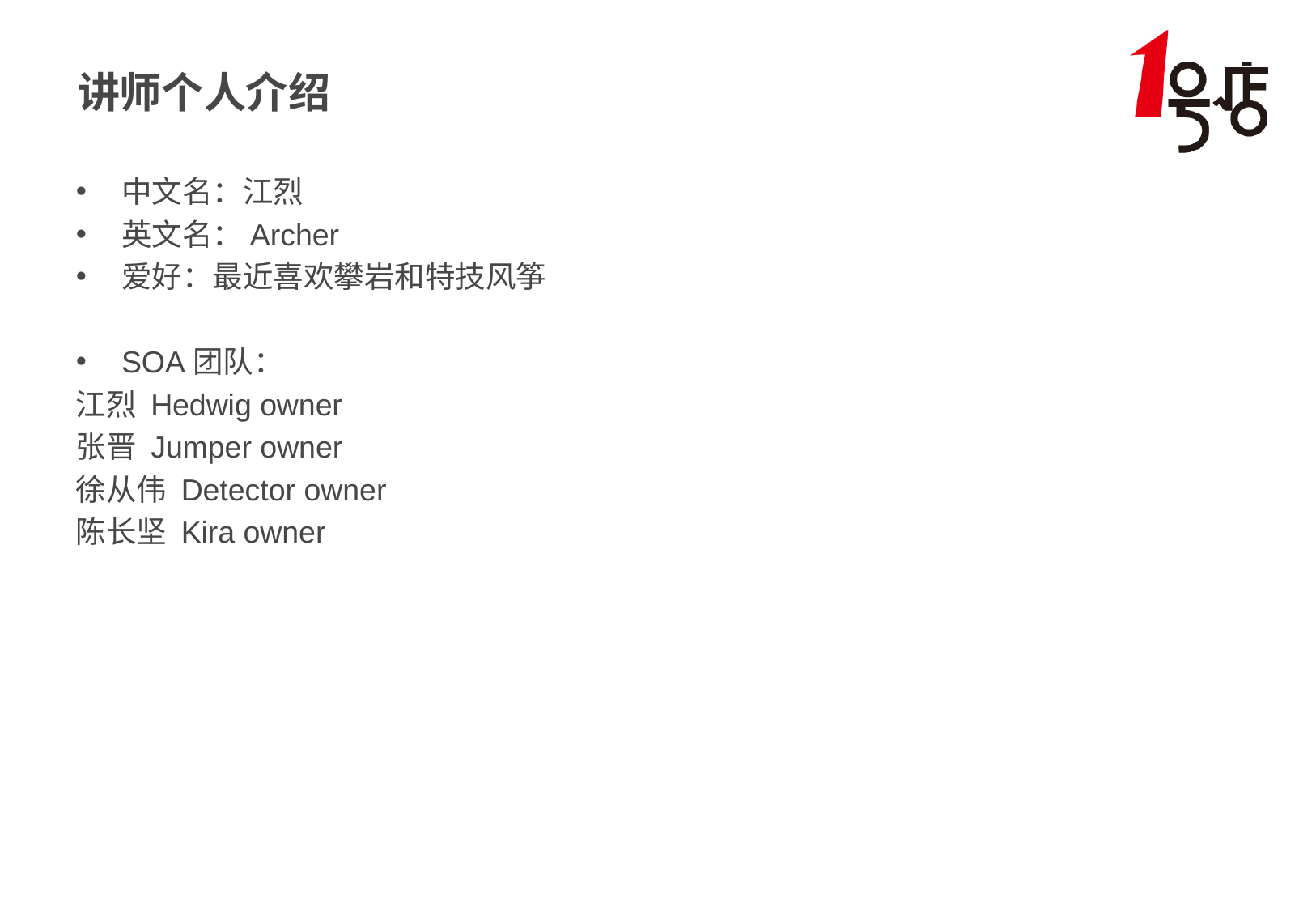

# 讲师个人介绍
中文名：江烈
英文名：Archer
爱好：最近喜欢攀岩和特技风筝

SOA团队：
江烈 Hedwig owner
张晋 Jumper owner
徐从伟 Detector owner
陈长坚 Kira owner